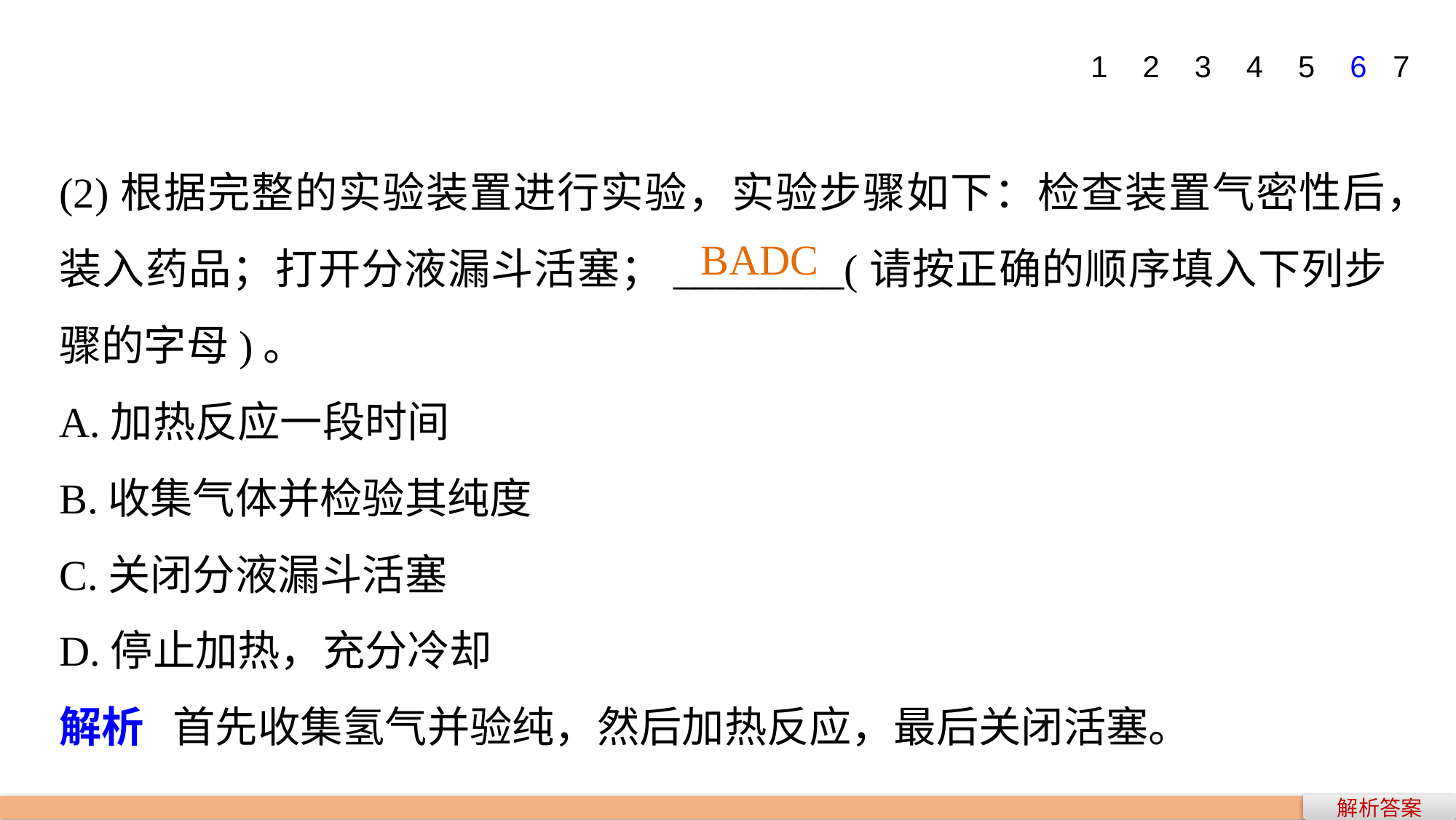

1
2
3
4
5
6
7
(2)根据完整的实验装置进行实验，实验步骤如下：检查装置气密性后，装入药品；打开分液漏斗活塞；________(请按正确的顺序填入下列步骤的字母)。
A.加热反应一段时间
B.收集气体并检验其纯度
C.关闭分液漏斗活塞
D.停止加热，充分冷却
解析   首先收集氢气并验纯，然后加热反应，最后关闭活塞。
BADC
解析答案